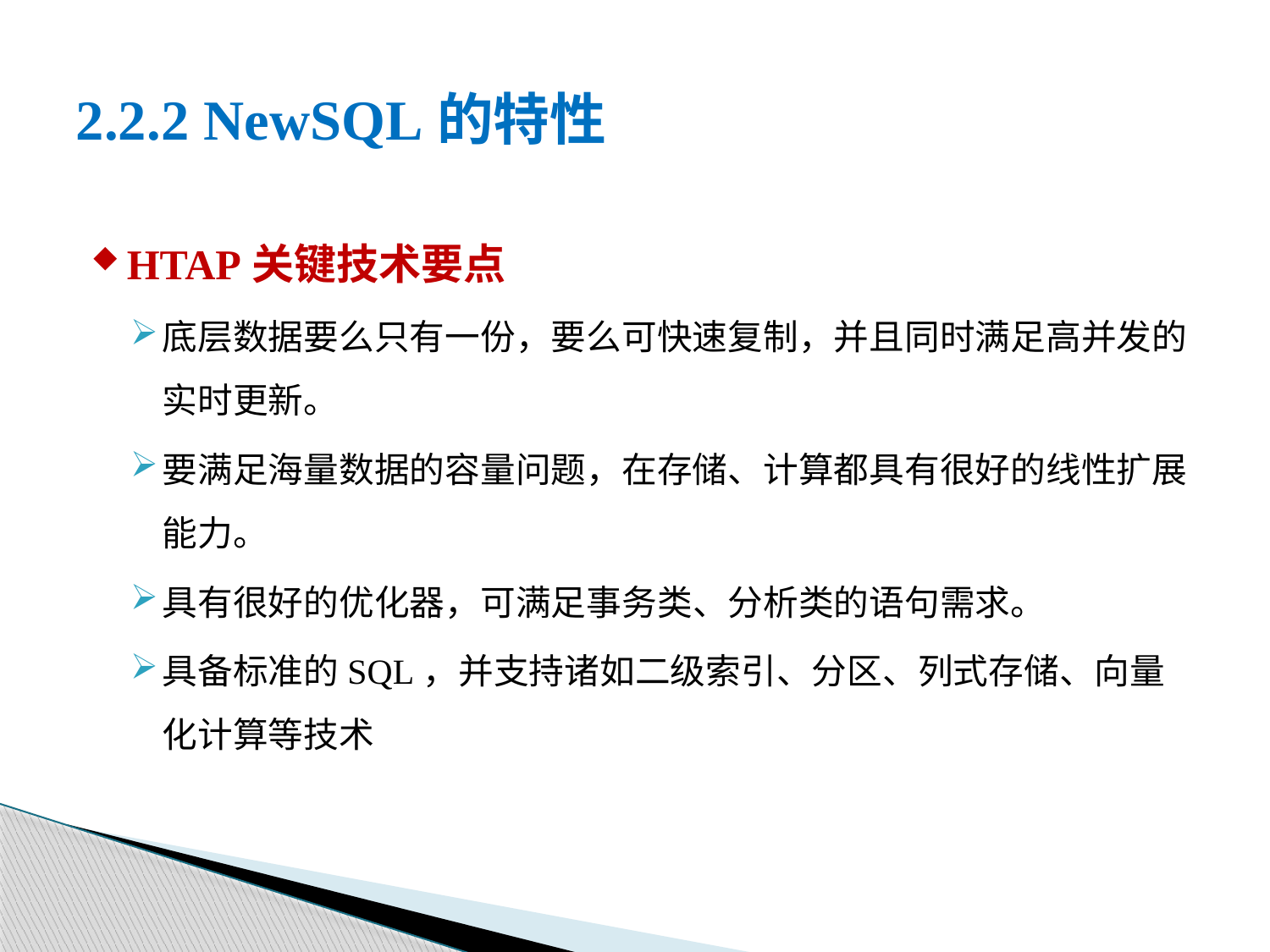

# 2.2.2 NewSQL的特性
HTAP关键技术要点
底层数据要么只有一份，要么可快速复制，并且同时满足高并发的实时更新。
要满足海量数据的容量问题，在存储、计算都具有很好的线性扩展能力。
具有很好的优化器，可满足事务类、分析类的语句需求。
具备标准的SQL，并支持诸如二级索引、分区、列式存储、向量化计算等技术